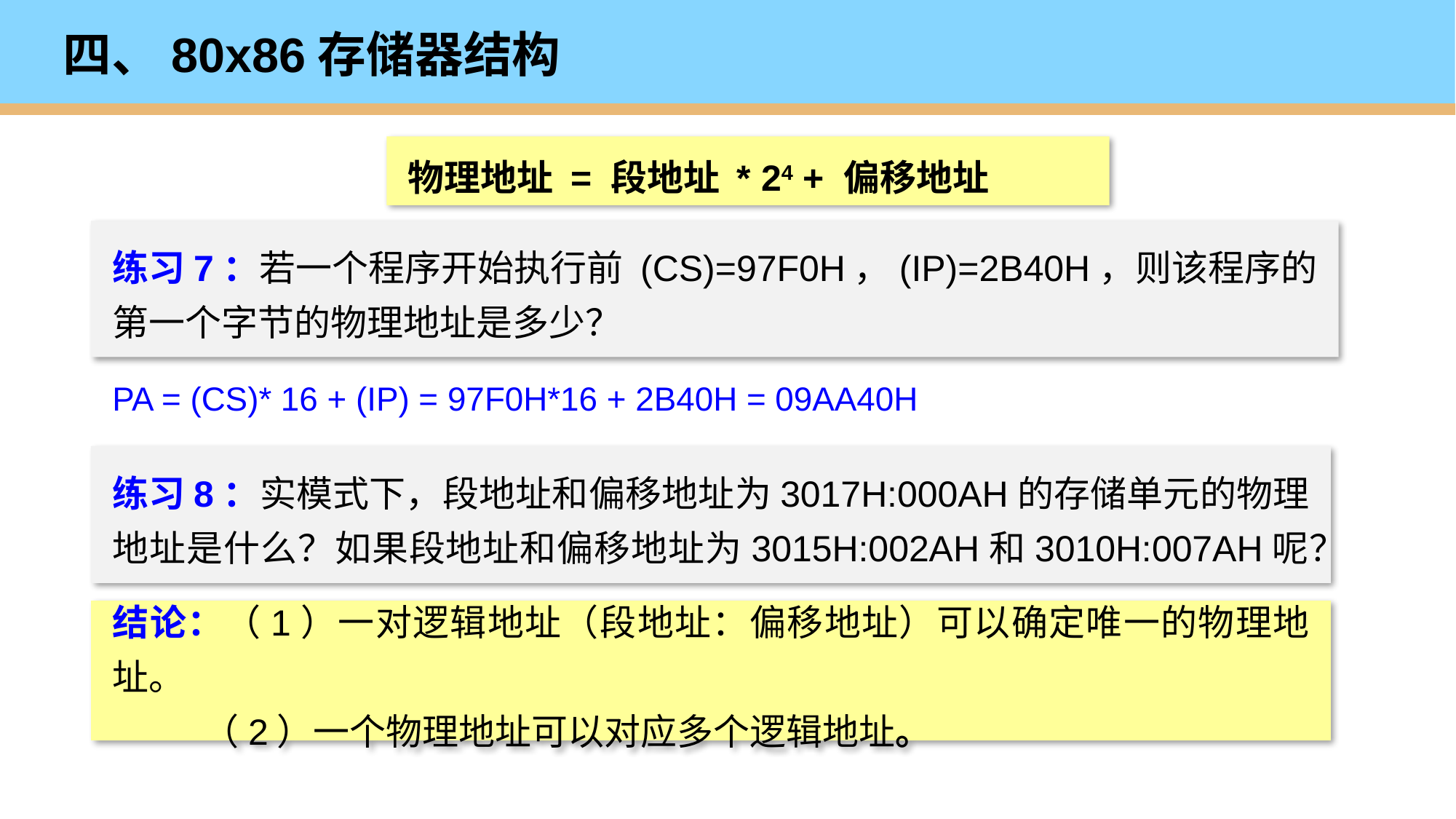

# 四、80x86存储器结构
物理地址 = 段地址 * 24 + 偏移地址
练习7：若一个程序开始执行前 (CS)=97F0H，(IP)=2B40H，则该程序的第一个字节的物理地址是多少？
PA = (CS)* 16 + (IP) = 97F0H*16 + 2B40H = 09AA40H
练习8：实模式下，段地址和偏移地址为3017H:000AH的存储单元的物理地址是什么？如果段地址和偏移地址为3015H:002AH和3010H:007AH呢？
结论：（1）一对逻辑地址（段地址：偏移地址）可以确定唯一的物理地址。
          （2）一个物理地址可以对应多个逻辑地址。
36